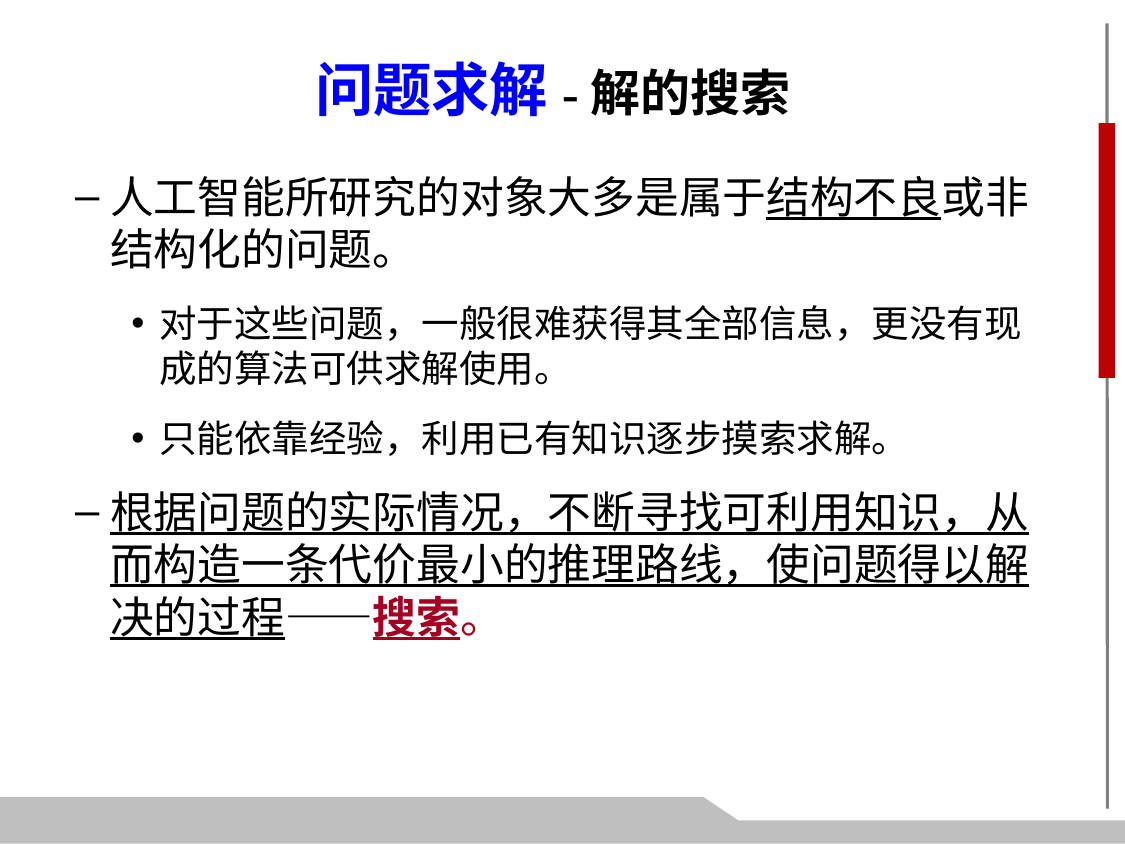

问题求解-解的搜索
人工智能所研究的对象大多是属于结构不良或非结构化的问题。
对于这些问题，一般很难获得其全部信息，更没有现成的算法可供求解使用。
只能依靠经验，利用已有知识逐步摸索求解。
根据问题的实际情况，不断寻找可利用知识，从而构造一条代价最小的推理路线，使问题得以解决的过程——搜索。